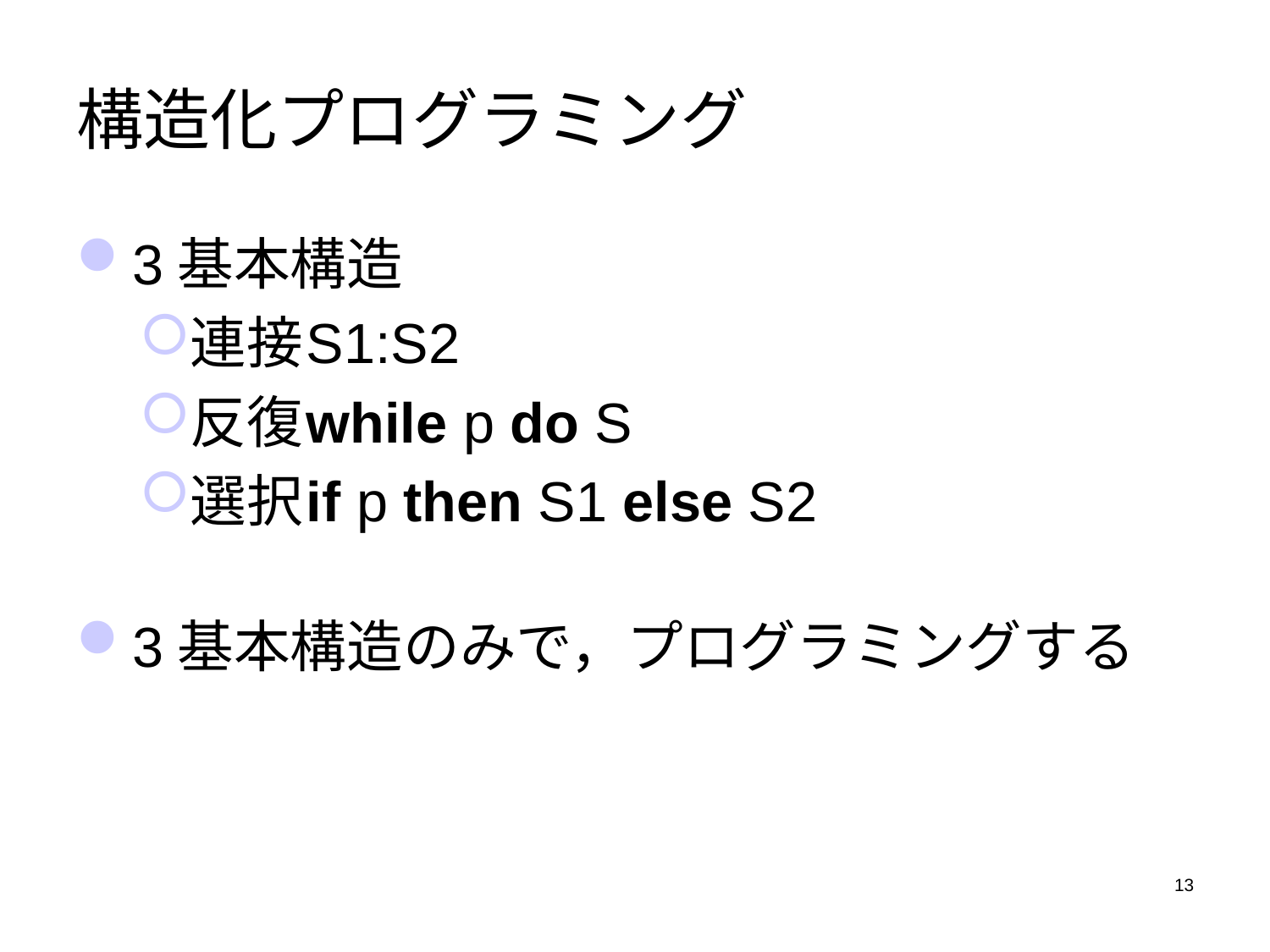

# 構造化プログラミング
3基本構造
連接	S1:S2
反復	while p do S
選択	if p then S1 else S2

3基本構造のみで，プログラミングする

13